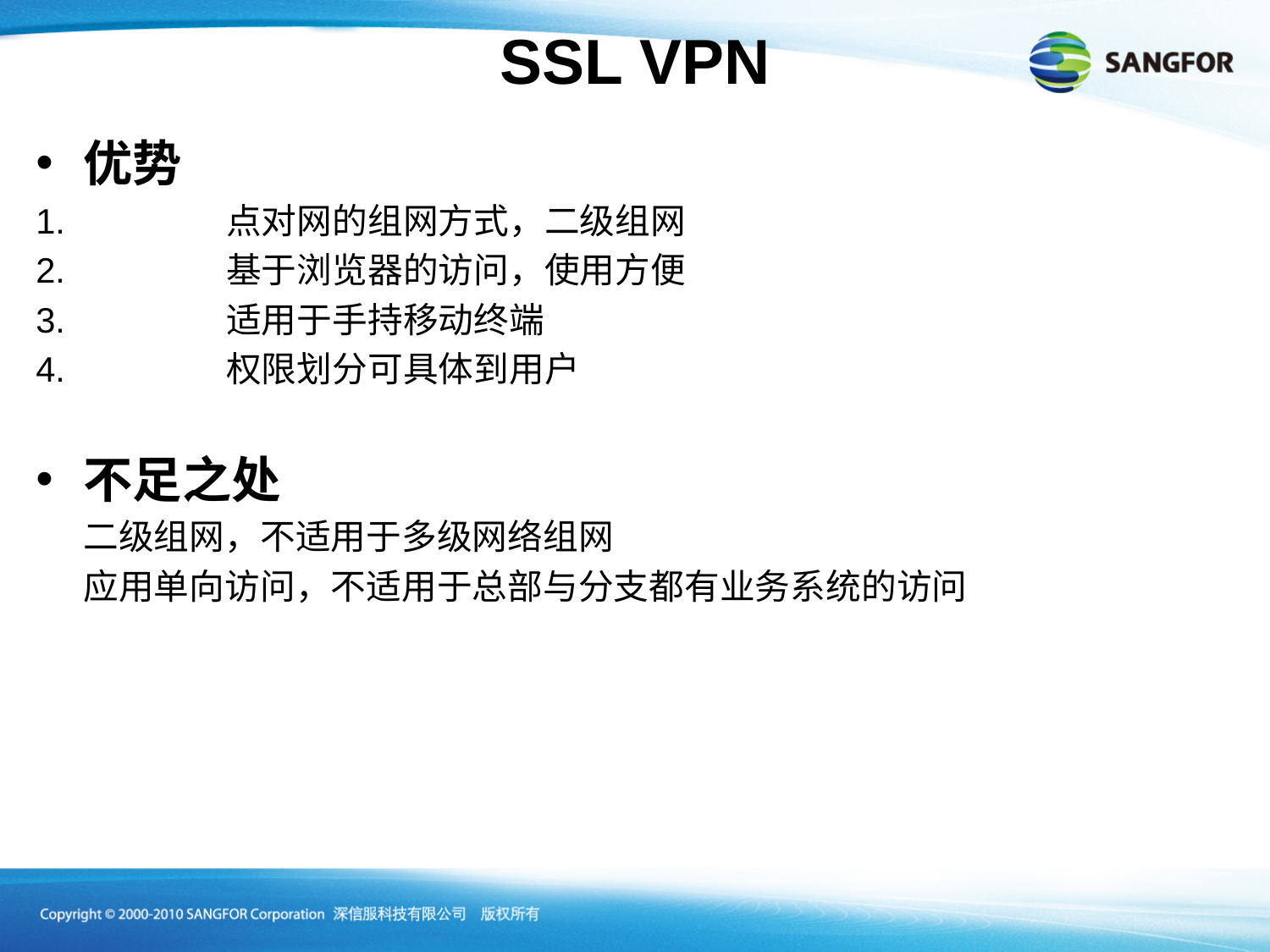

# SSL VPN
优势
	点对网的组网方式，二级组网
	基于浏览器的访问，使用方便
	适用于手持移动终端
	权限划分可具体到用户

不足之处
	二级组网，不适用于多级网络组网
	应用单向访问，不适用于总部与分支都有业务系统的访问